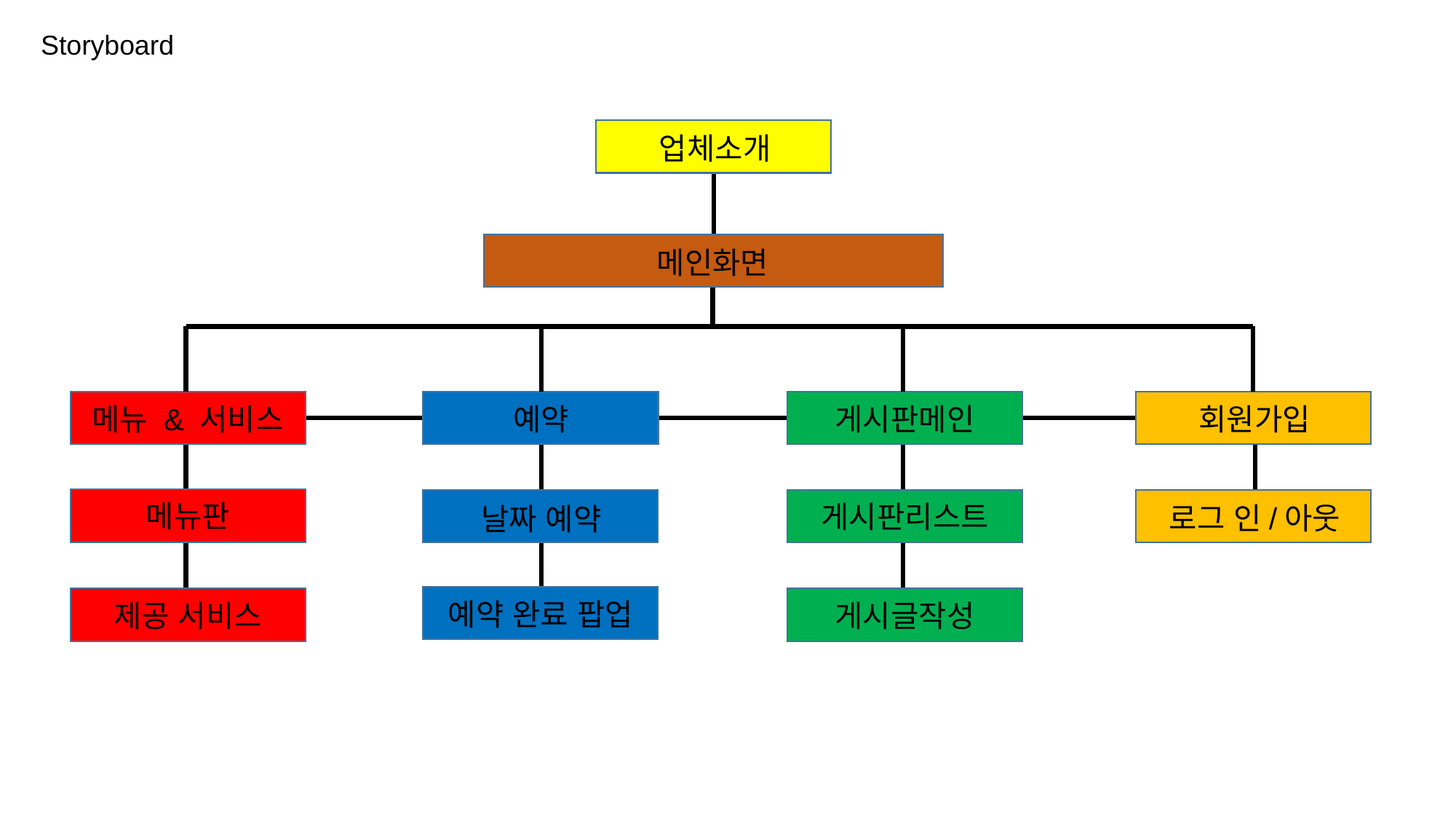

Storyboard

업체소개

메인화면

메뉴 & 서비스
예약
게시판메인
회원가입

메뉴판
게시판리스트
로그 인/아웃
날짜 예약

예약 완료 팝업
제공 서비스
게시글작성